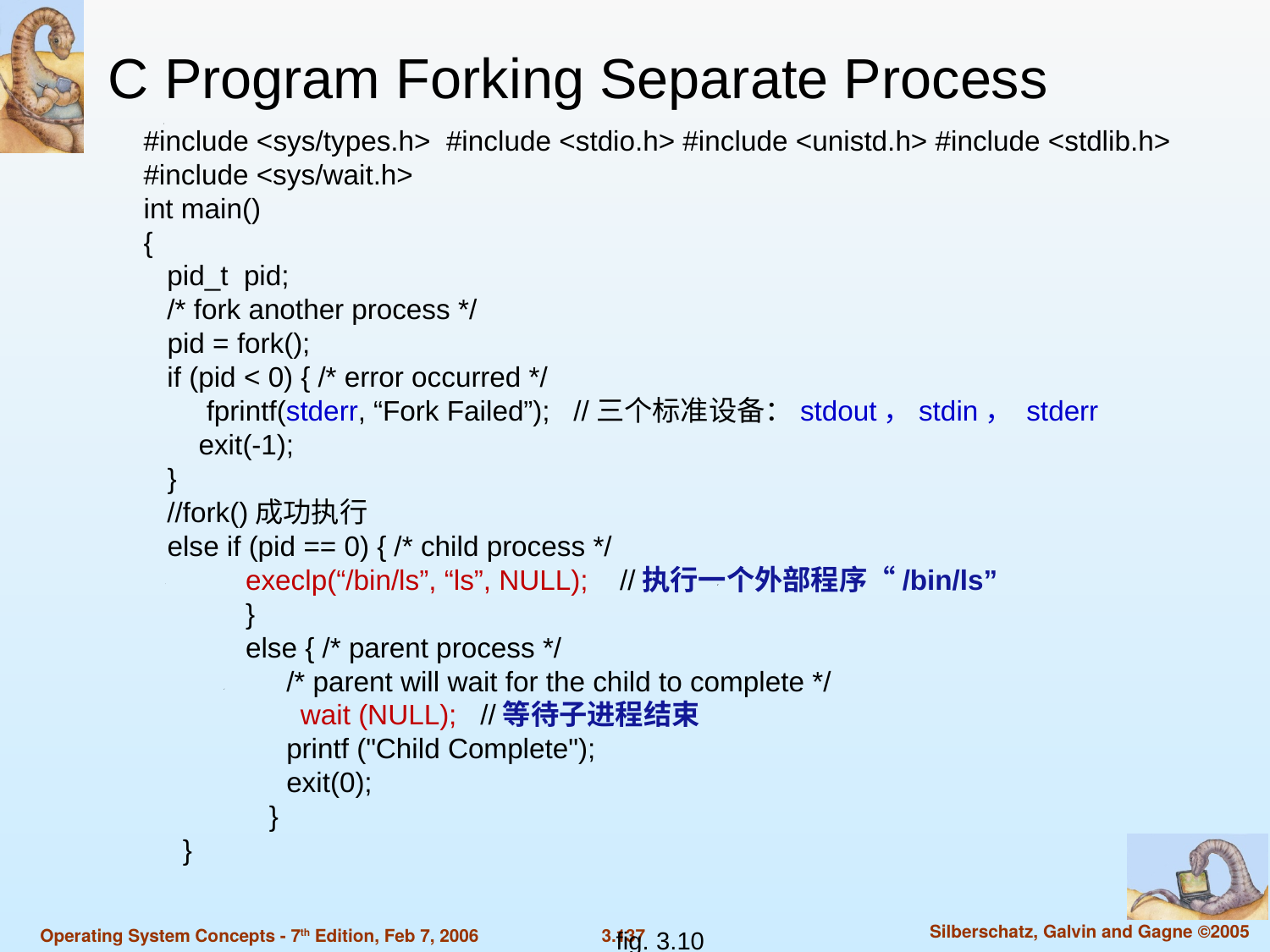

C Program Forking Separate Process
#include <sys/types.h>  #include <stdio.h> #include <unistd.h> #include <stdlib.h>
#include <sys/wait.h>
int main()
{
   pid_t  pid;
   /* fork another process */
	   pid = fork();
   if (pid < 0) { /* error occurred */
        fprintf(stderr, “Fork Failed”);   //三个标准设备：stdout，stdin， stderr
	       exit(-1);
	   }
   //fork()成功执行
	   else if (pid == 0) { /* child process */
             execlp(“/bin/ls”, “ls”, NULL);    //执行一个外部程序“/bin/ls”
             }
             else { /* parent process */
	   	  /* parent will wait for the child to complete */
	                    wait (NULL);   //等待子进程结束
		  printf ("Child Complete");
		  exit(0);
	                }
     }

fig. 3.10